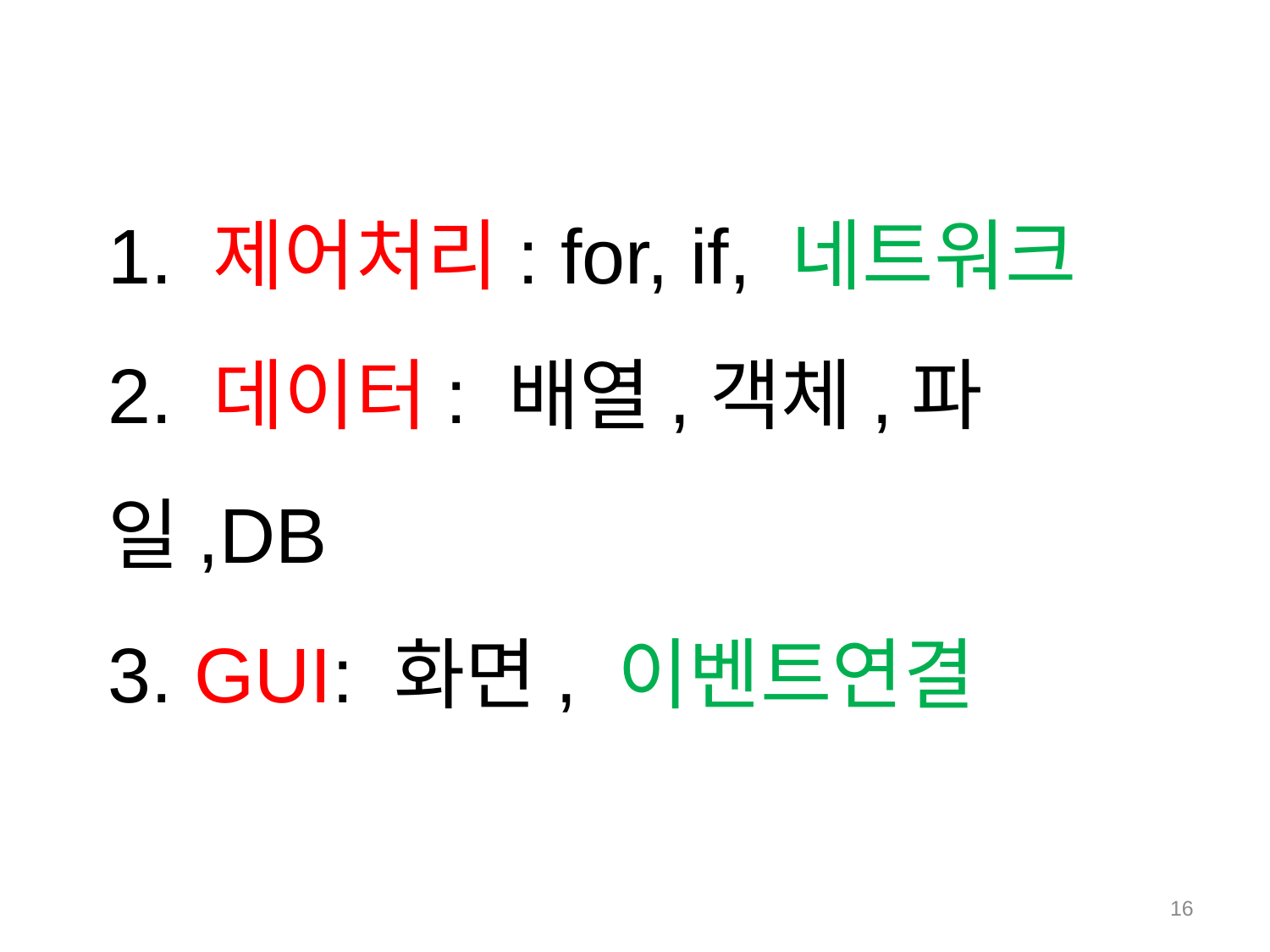

# 1. 제어처리: for, if, 네트워크 2. 데이터: 배열,객체,파일,DB 3. GUI: 화면, 이벤트연결
16